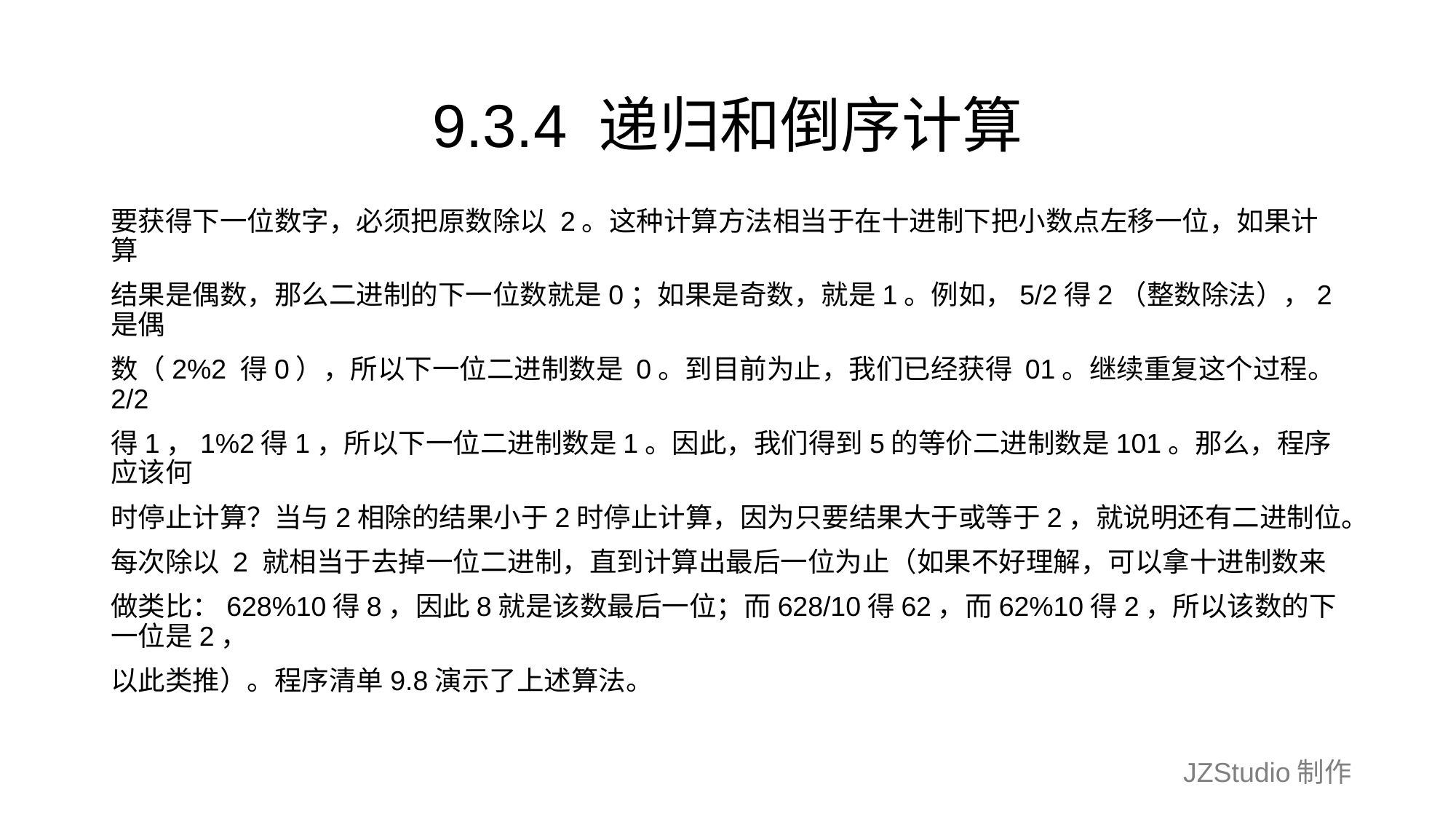

# 9.3.4 递归和倒序计算
要获得下一位数字，必须把原数除以 2。这种计算方法相当于在十进制下把小数点左移一位，如果计算
结果是偶数，那么二进制的下一位数就是0；如果是奇数，就是1。例如，5/2得2（整数除法），2是偶
数（2%2 得0），所以下一位二进制数是 0。到目前为止，我们已经获得 01。继续重复这个过程。2/2
得1，1%2得1，所以下一位二进制数是1。因此，我们得到5的等价二进制数是101。那么，程序应该何
时停止计算？当与2相除的结果小于2时停止计算，因为只要结果大于或等于2，就说明还有二进制位。
每次除以 2 就相当于去掉一位二进制，直到计算出最后一位为止（如果不好理解，可以拿十进制数来
做类比：628%10得8，因此8就是该数最后一位；而628/10得62，而62%10得2，所以该数的下一位是2，
以此类推）。程序清单9.8演示了上述算法。